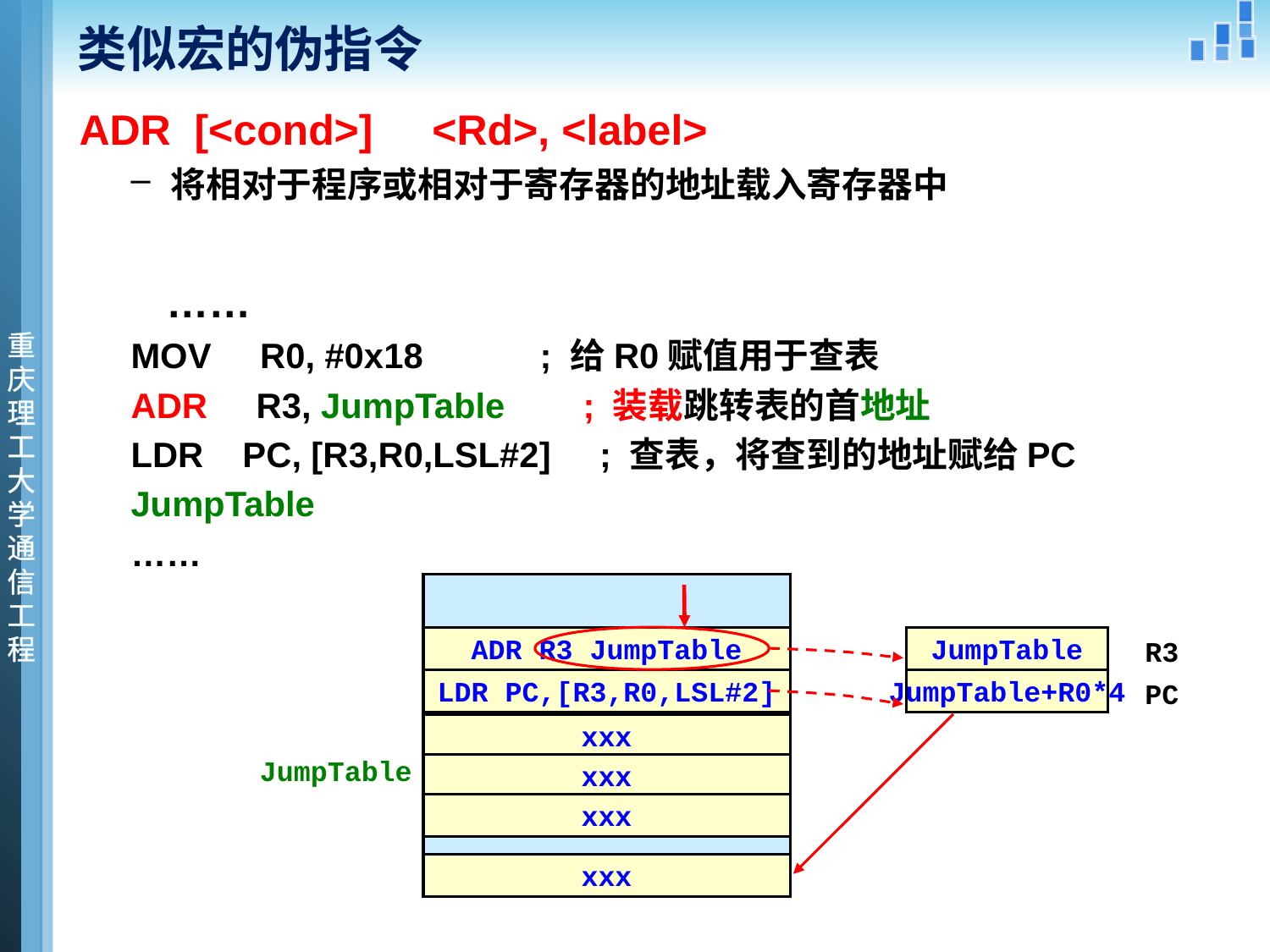

# 类似宏的伪指令
 ADR  [<cond>]     <Rd>, <label>
将相对于程序或相对于寄存器的地址载入寄存器中

   ……
MOV     R0, #0x18            ; 给R0赋值用于查表
ADR     R3, JumpTable        ; 装载跳转表的首地址
LDR    PC, [R3,R0,LSL#2]     ; 查表，将查到的地址赋给PC
JumpTable
……

ADR R3 JumpTable

xxx
JumpTable
R3

LDR PC,[R3,R0,LSL#2]
JumpTable+R0*4
PC

xxx

JumpTable
xxx
xxx
xxx